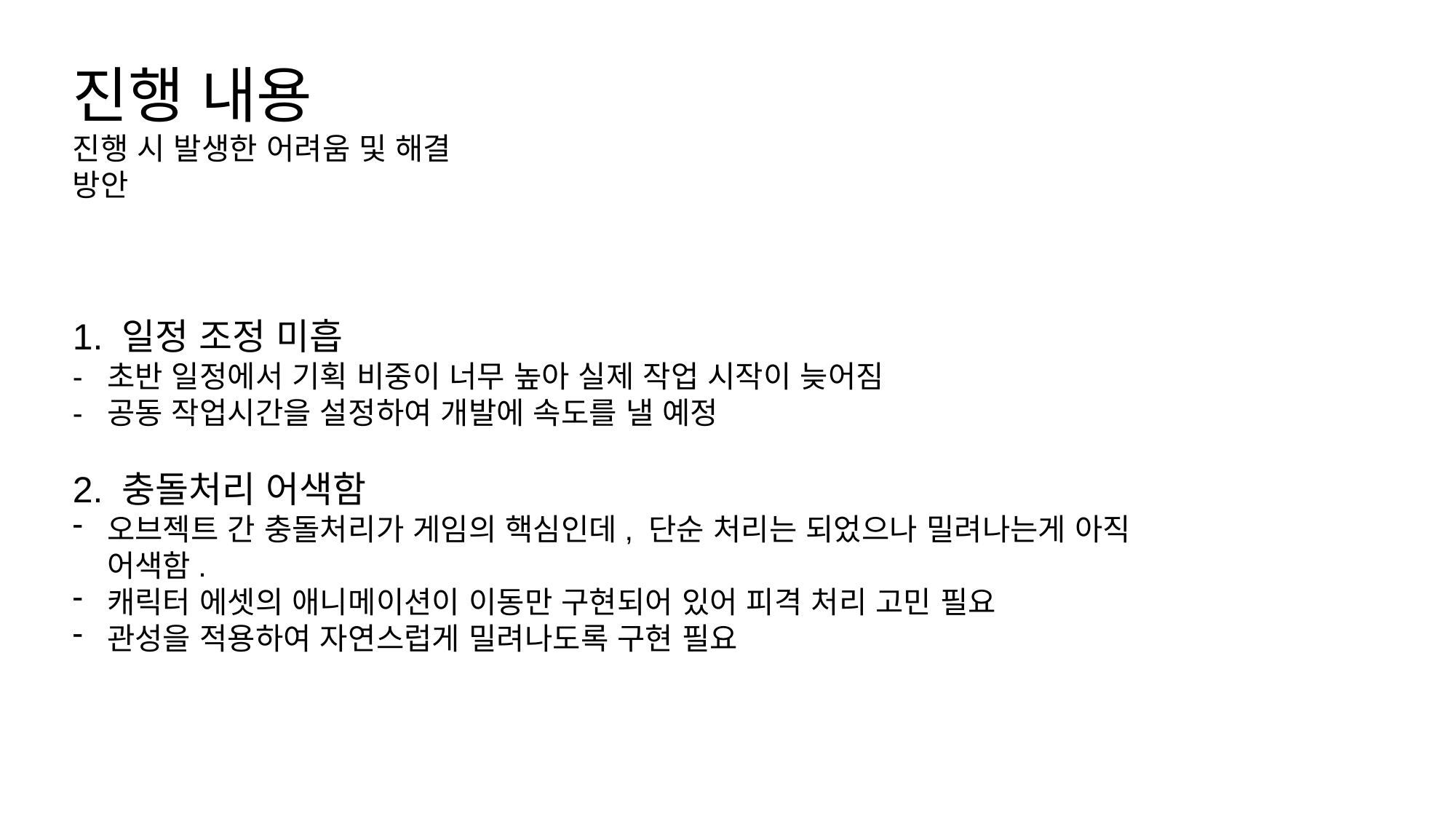

진행 내용
진행 시 발생한 어려움 및 해결 방안
1. 일정 조정 미흡
-  초반 일정에서 기획 비중이 너무 높아 실제 작업 시작이 늦어짐
-  공동 작업시간을 설정하여 개발에 속도를 낼 예정

2. 충돌처리 어색함
오브젝트 간 충돌처리가 게임의 핵심인데, 단순 처리는 되었으나 밀려나는게 아직 어색함.
캐릭터 에셋의 애니메이션이 이동만 구현되어 있어 피격 처리 고민 필요
관성을 적용하여 자연스럽게 밀려나도록 구현 필요